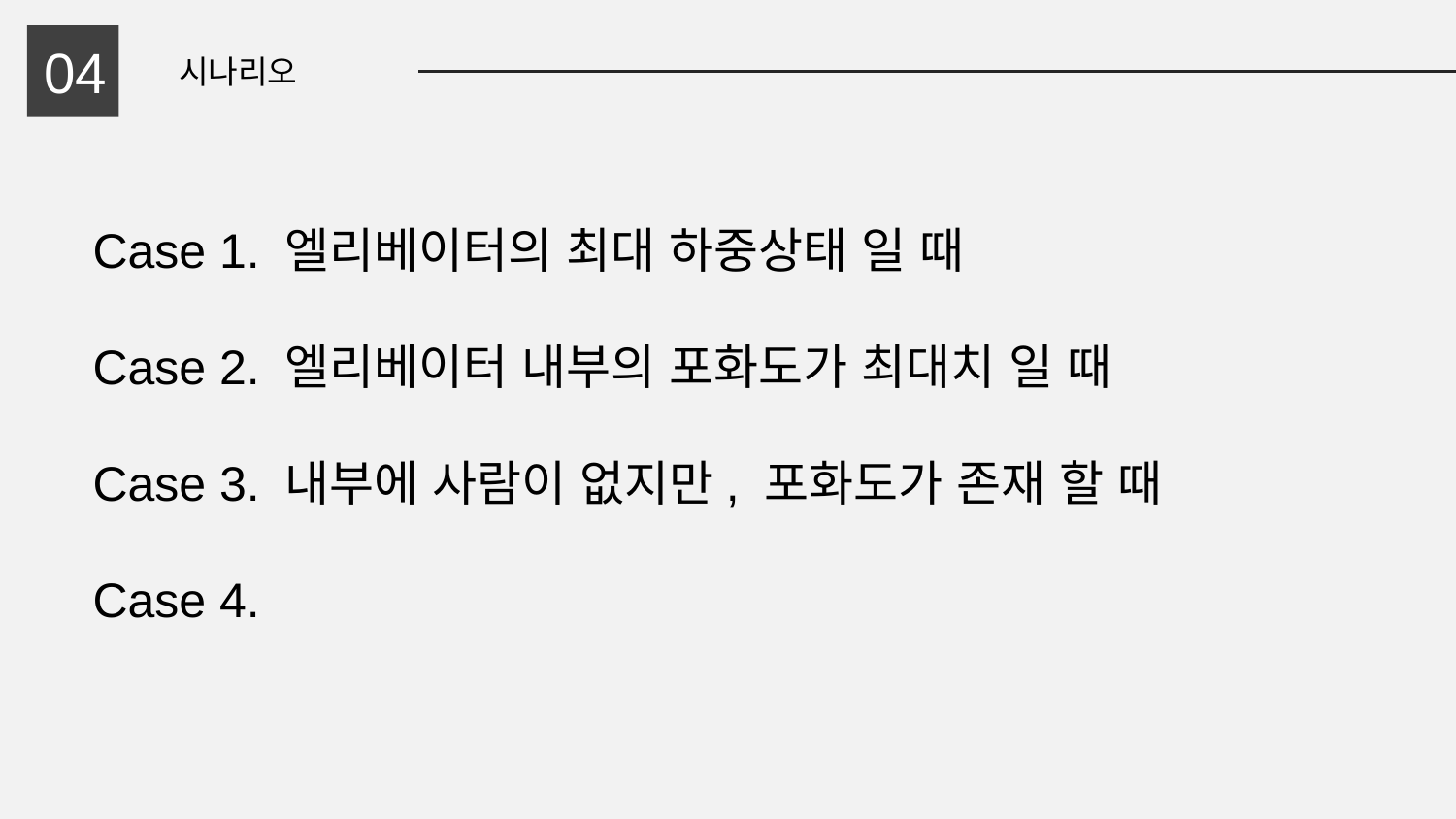

04
시나리오
Case 1. 엘리베이터의 최대 하중상태 일 때

Case 2. 엘리베이터 내부의 포화도가 최대치 일 때

Case 3. 내부에 사람이 없지만, 포화도가 존재 할 때

Case 4.